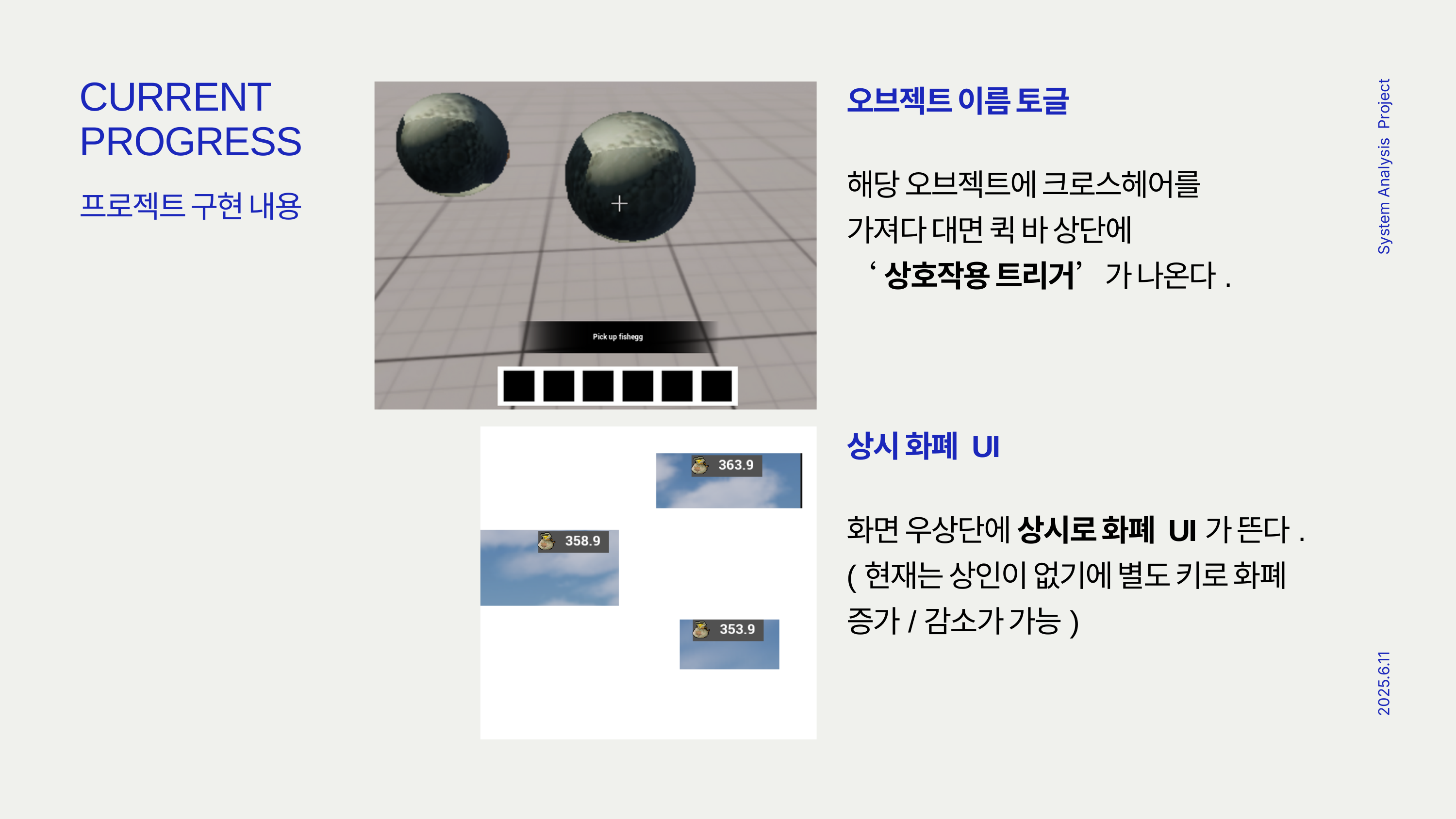

CURRENT
PROGRESS
오브젝트 이름 토글

해당 오브젝트에 크로스헤어를
가져다 대면 퀵 바 상단에
‘상호작용 트리거’가 나온다.
프로젝트 구현 내용
System Analysis  Project
상시 화폐 UI

화면 우상단에 상시로 화폐 UI가 뜬다.
(현재는 상인이 없기에 별도 키로 화폐 증가/감소가 가능)
2025.6.11